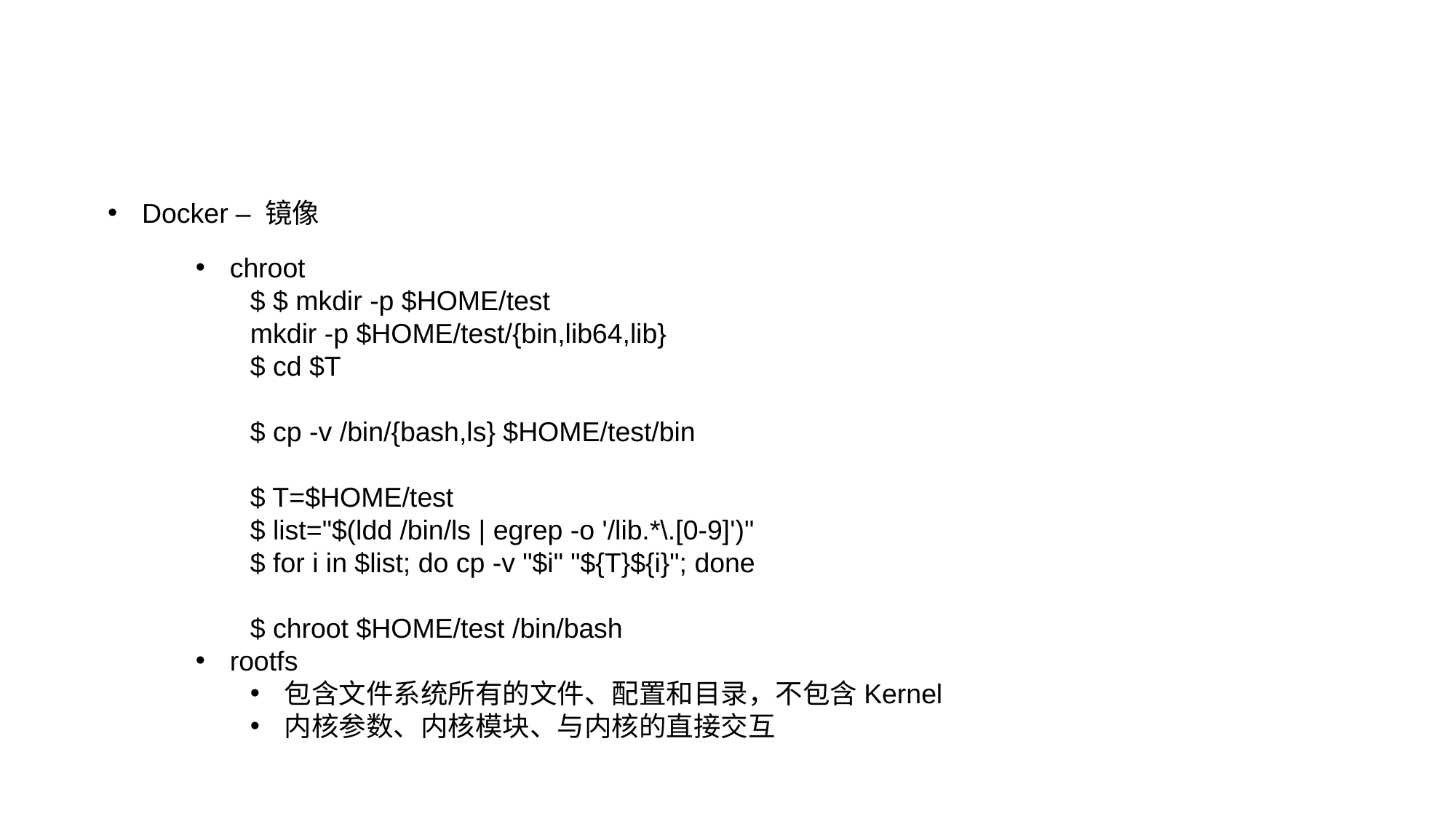

Docker – 镜像
chroot
$ $ mkdir -p $HOME/test
mkdir -p $HOME/test/{bin,lib64,lib}
$ cd $T

$ cp -v /bin/{bash,ls} $HOME/test/bin

$ T=$HOME/test
$ list="$(ldd /bin/ls | egrep -o '/lib.*\.[0-9]')"
$ for i in $list; do cp -v "$i" "${T}${i}"; done

$ chroot $HOME/test /bin/bash
rootfs
包含文件系统所有的文件、配置和目录，不包含Kernel
内核参数、内核模块、与内核的直接交互